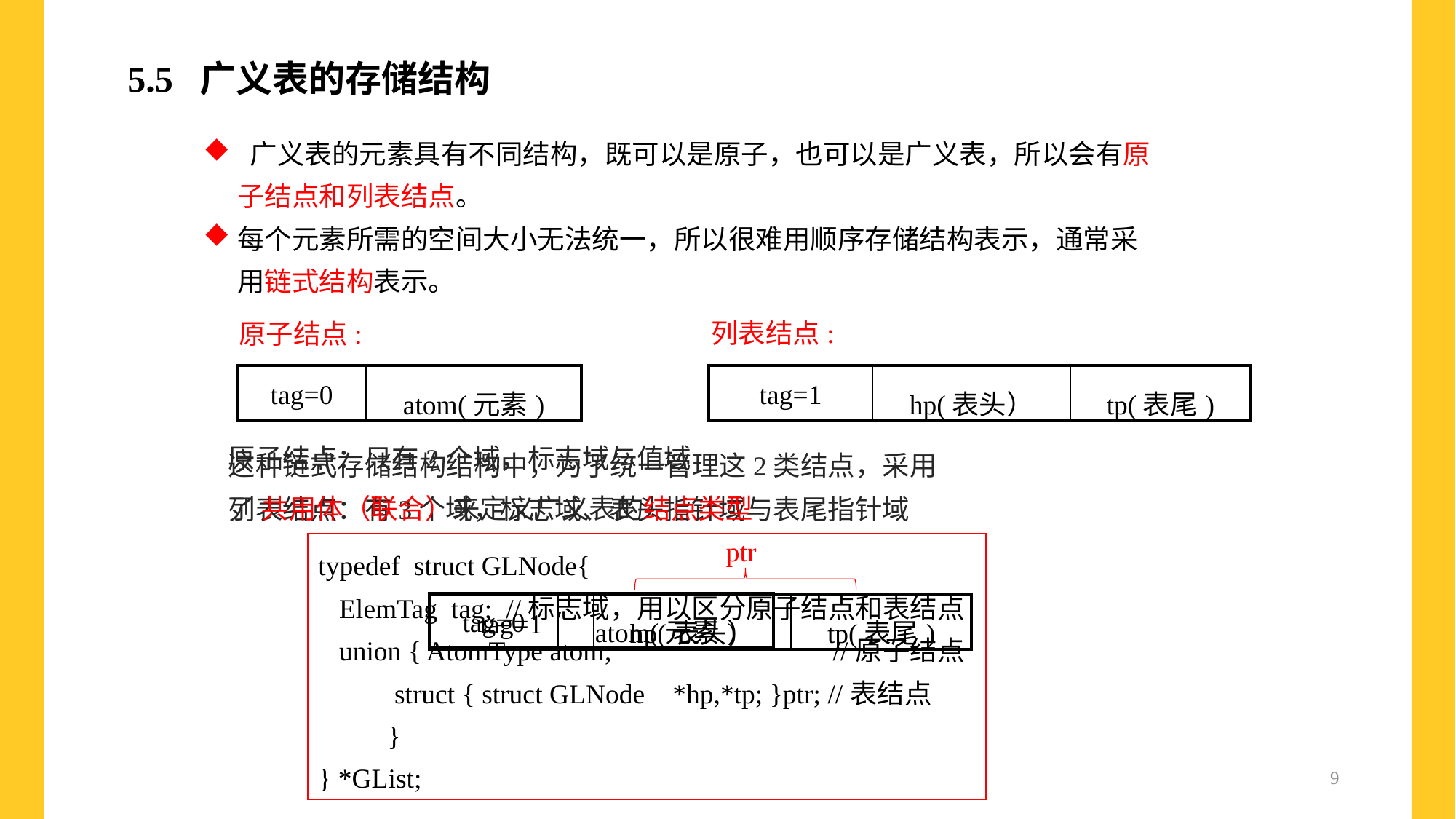

5.5  广义表的存储结构
 广义表的元素具有不同结构，既可以是原子，也可以是广义表，所以会有原子结点和列表结点。
每个元素所需的空间大小无法统一，所以很难用顺序存储结构表示，通常采用链式结构表示。
列表结点:
原子结点:
| tag=0 | atom(元素) |
| --- | --- |
| tag=1 | hp(表头） | tp(表尾) |
| --- | --- | --- |
这种链式存储结构结构中，为了统一管理这2类结点，采用了 共用体（联合）来定义广义表的结点类型
原子结点：只有2个域，标志域与值域

列表结点：有3个域，标志域、表头指针域与表尾指针域
ptr
typedef  struct GLNode{
   ElemTag  tag;  //标志域，用以区分原子结点和表结点
   union { AtomType atom;                                //原子结点
           struct { struct GLNode    *hp,*tp; }ptr; //表结点
          }
} *GList;
| tag=0 | atom(元素) |
| --- | --- |
| tag=1 | hp(表头） | tp(表尾) |
| --- | --- | --- |
9